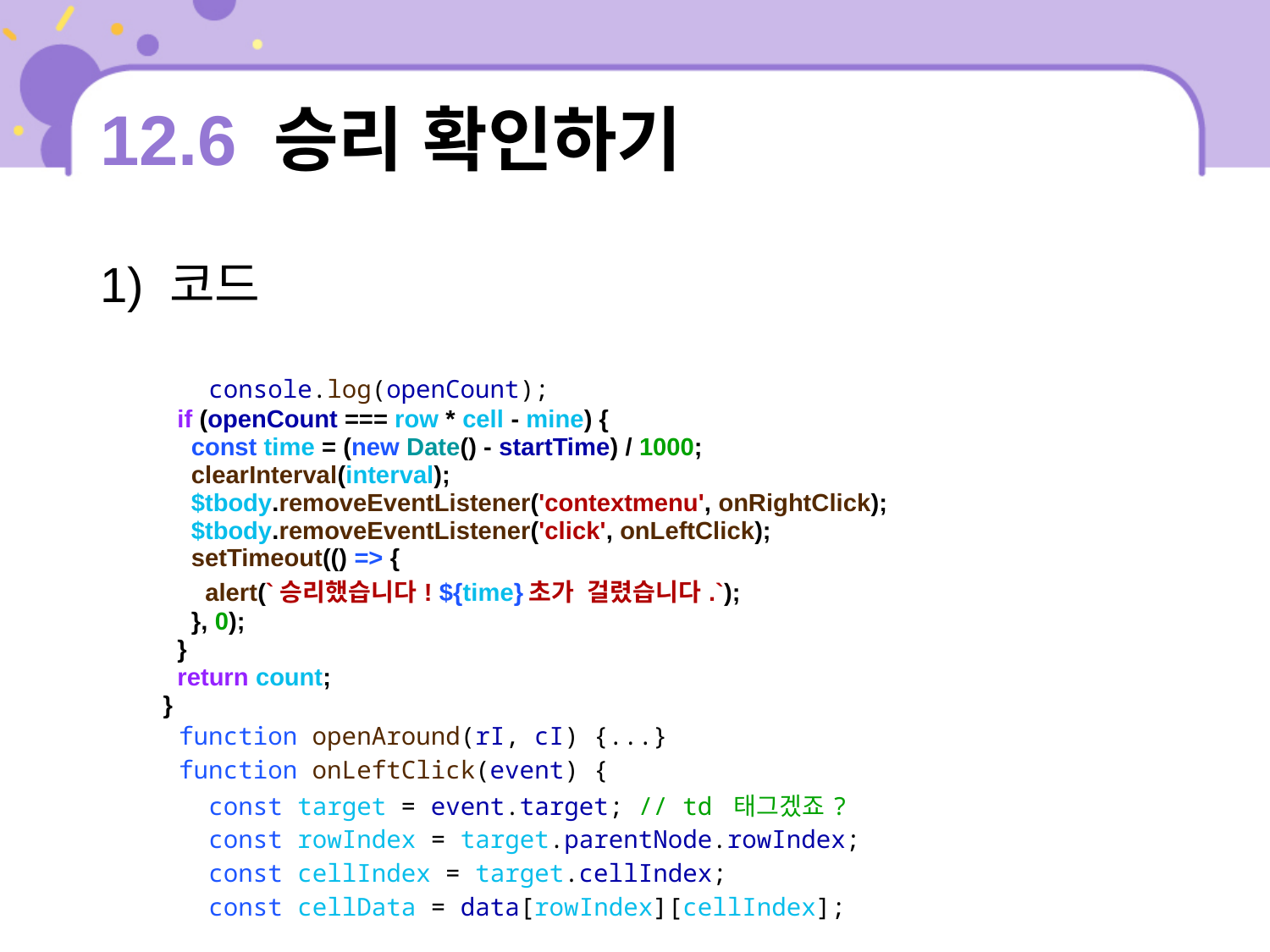

# 12.6 승리 확인하기
1) 코드
| console.log(openCount); if (openCount === row \* cell - mine) { const time = (new Date() - startTime) / 1000; clearInterval(interval); $tbody.removeEventListener('contextmenu', onRightClick); $tbody.removeEventListener('click', onLeftClick); setTimeout(() => { alert(`승리했습니다! ${time}초가 걸렸습니다.`); }, 0); } return count; } function openAround(rI, cI) {...} function onLeftClick(event) { const target = event.target; // td 태그겠죠? const rowIndex = target.parentNode.rowIndex; const cellIndex = target.cellIndex; const cellData = data[rowIndex][cellIndex]; |
| --- |